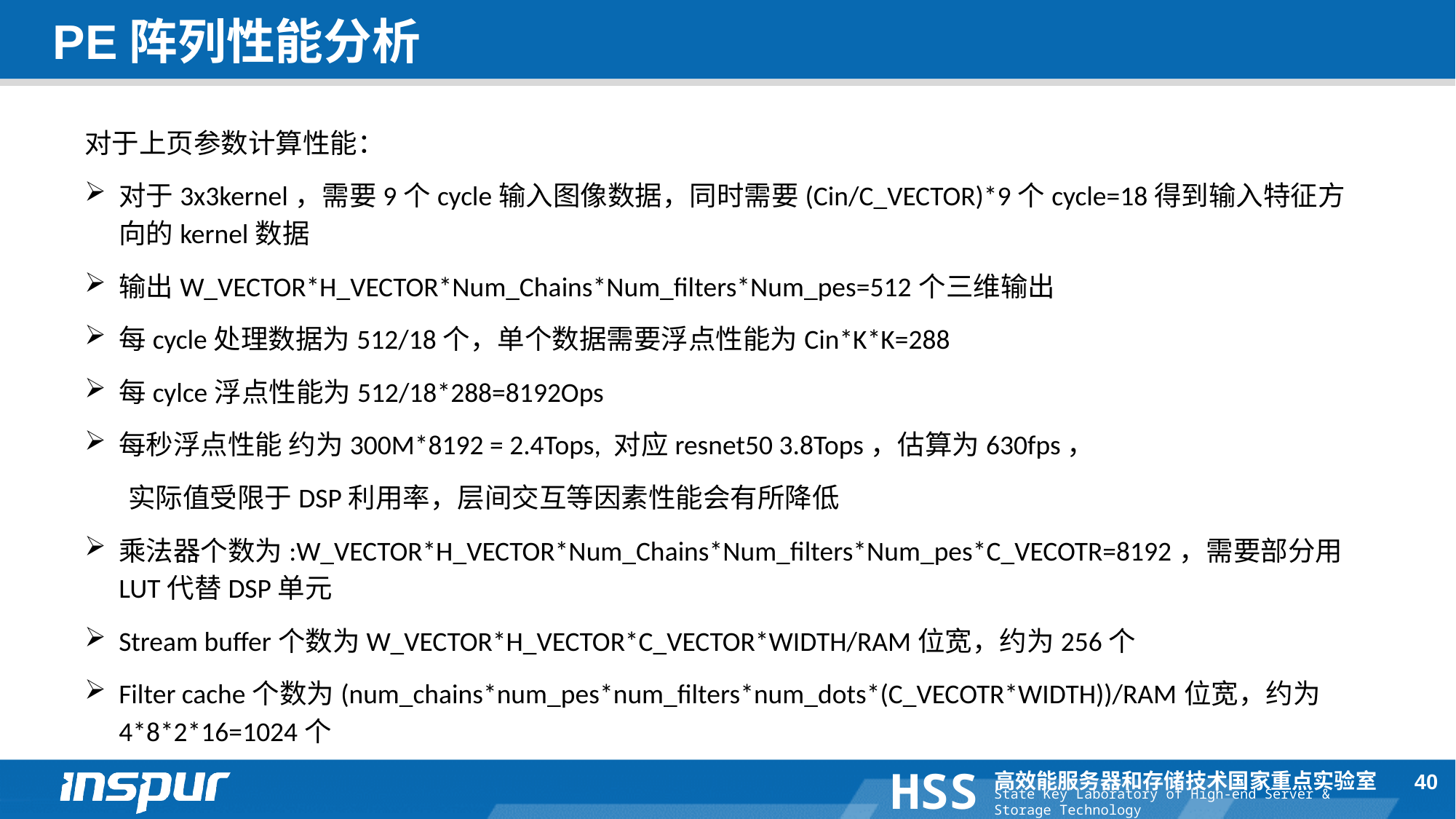

# PE阵列性能分析
对于上页参数计算性能：
对于3x3kernel，需要9个cycle输入图像数据，同时需要(Cin/C_VECTOR)*9个cycle=18得到输入特征方向的kernel数据
输出W_VECTOR*H_VECTOR*Num_Chains*Num_filters*Num_pes=512个三维输出
每cycle处理数据为512/18个，单个数据需要浮点性能为Cin*K*K=288
每cylce浮点性能为512/18*288=8192Ops
每秒浮点性能 约为300M*8192 = 2.4Tops, 对应resnet50 3.8Tops，估算为630fps，
      实际值受限于DSP利用率，层间交互等因素性能会有所降低
乘法器个数为:W_VECTOR*H_VECTOR*Num_Chains*Num_filters*Num_pes*C_VECOTR=8192，需要部分用LUT代替DSP单元
Stream buffer个数为W_VECTOR*H_VECTOR*C_VECTOR*WIDTH/RAM位宽，约为256个
Filter cache个数为(num_chains*num_pes*num_filters*num_dots*(C_VECOTR*WIDTH))/RAM位宽，约为4*8*2*16=1024个